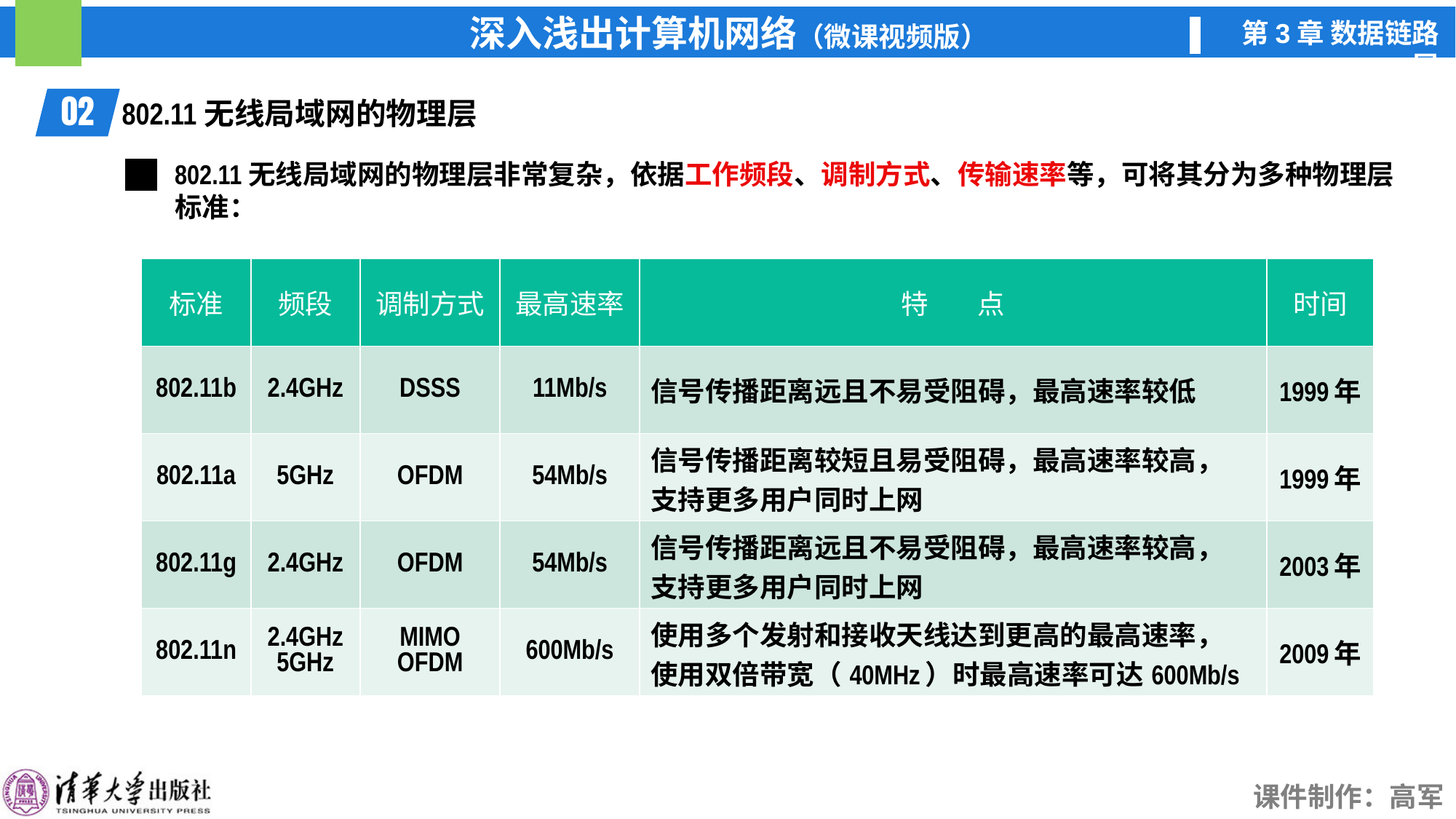

02
802.11无线局域网的物理层
802.11无线局域网的物理层非常复杂，依据工作频段、调制方式、传输速率等，可将其分为多种物理层标准：

| 标准 | 频段 | 调制方式 | 最高速率 | 特 点 | 时间 |
| --- | --- | --- | --- | --- | --- |
| 802.11b | 2.4GHz | DSSS | 11Mb/s | 信号传播距离远且不易受阻碍，最高速率较低 | 1999年 |
| 802.11a | 5GHz | OFDM | 54Mb/s | 信号传播距离较短且易受阻碍，最高速率较高， 支持更多用户同时上网 | 1999年 |
| 802.11g | 2.4GHz | OFDM | 54Mb/s | 信号传播距离远且不易受阻碍，最高速率较高， 支持更多用户同时上网 | 2003年 |
| 802.11n | 2.4GHz 5GHz | MIMO OFDM | 600Mb/s | 使用多个发射和接收天线达到更高的最高速率， 使用双倍带宽（40MHz）时最高速率可达600Mb/s | 2009年 |